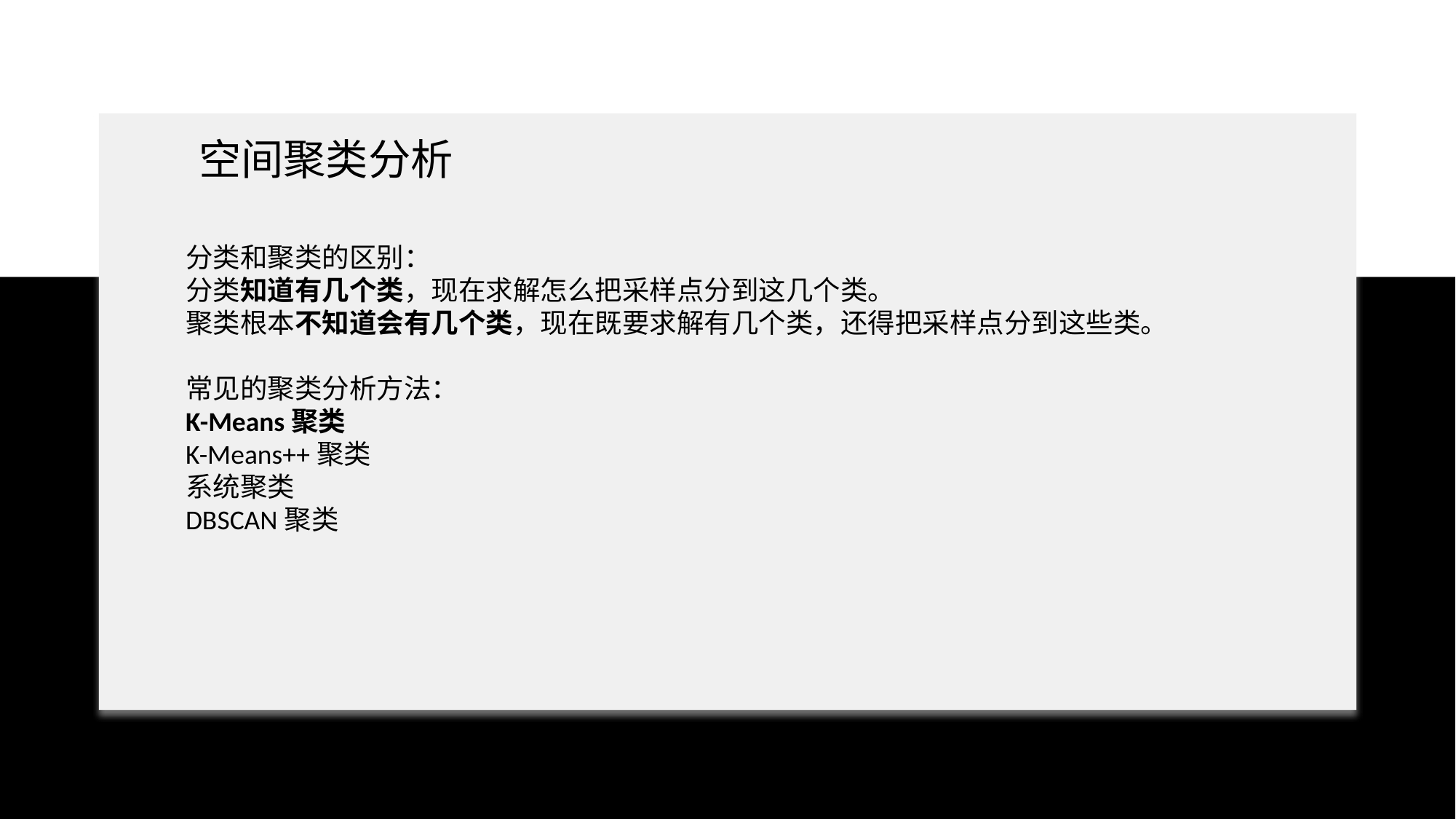

空间聚类分析
分类和聚类的区别：
分类知道有几个类，现在求解怎么把采样点分到这几个类。
聚类根本不知道会有几个类，现在既要求解有几个类，还得把采样点分到这些类。

常见的聚类分析方法：
K-Means聚类
K-Means++聚类
系统聚类
DBSCAN聚类